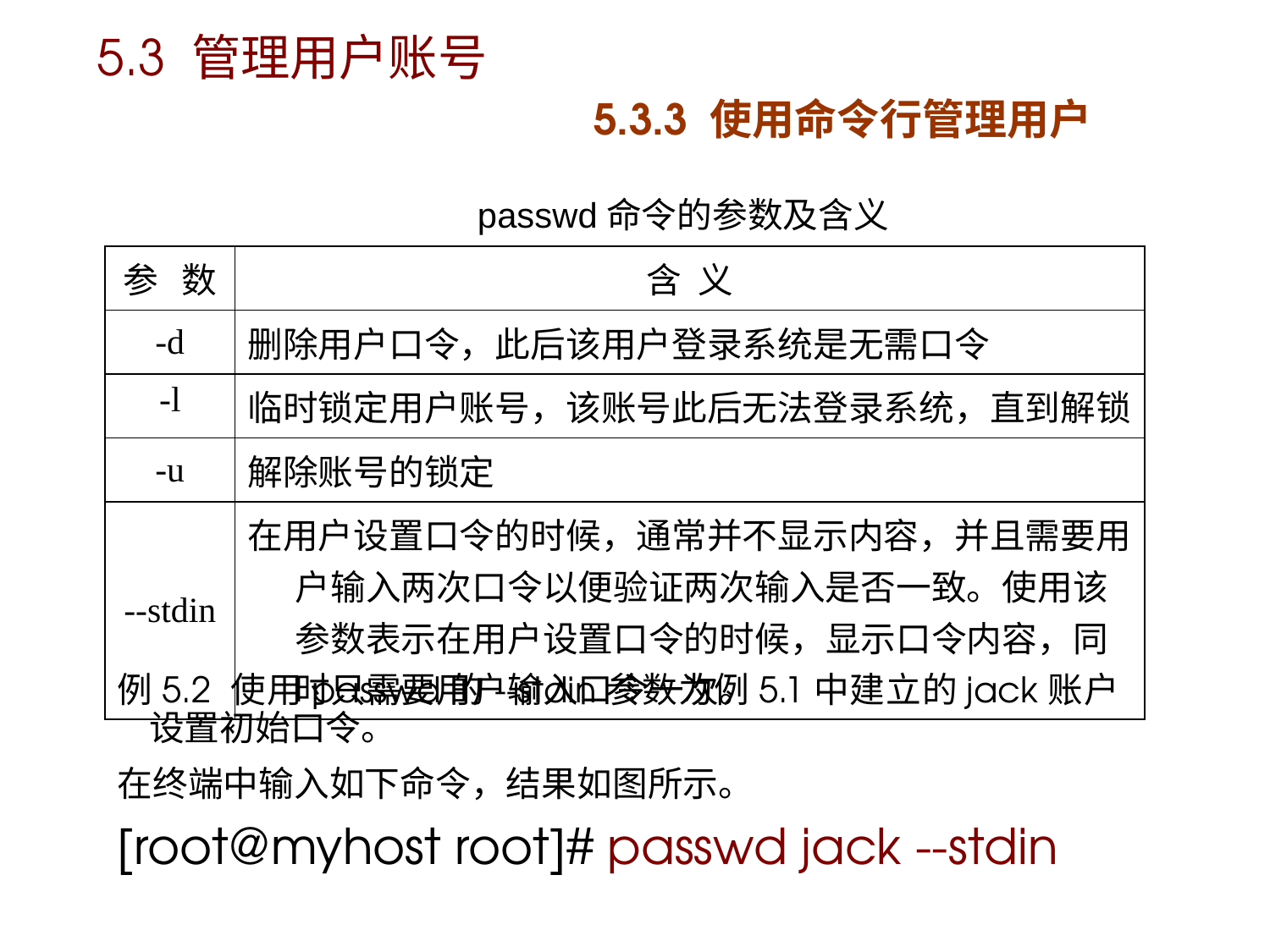

# 5.3 管理用户账号 5.3.3 使用命令行管理用户
passwd命令的参数及含义
| 参 数 | 含 义 |
| --- | --- |
| -d | 删除用户口令，此后该用户登录系统是无需口令 |
| -l | 临时锁定用户账号，该账号此后无法登录系统，直到解锁 |
| -u | 解除账号的锁定 |
| --stdin | 在用户设置口令的时候，通常并不显示内容，并且需要用户输入两次口令以便验证两次输入是否一致。使用该参数表示在用户设置口令的时候，显示口令内容，同时只需要用户输入口令一次。 |
例5.2 使用passwd的--stdin参数为例5.1中建立的jack账户设置初始口令。
在终端中输入如下命令，结果如图所示。
[root@myhost root]# passwd jack --stdin